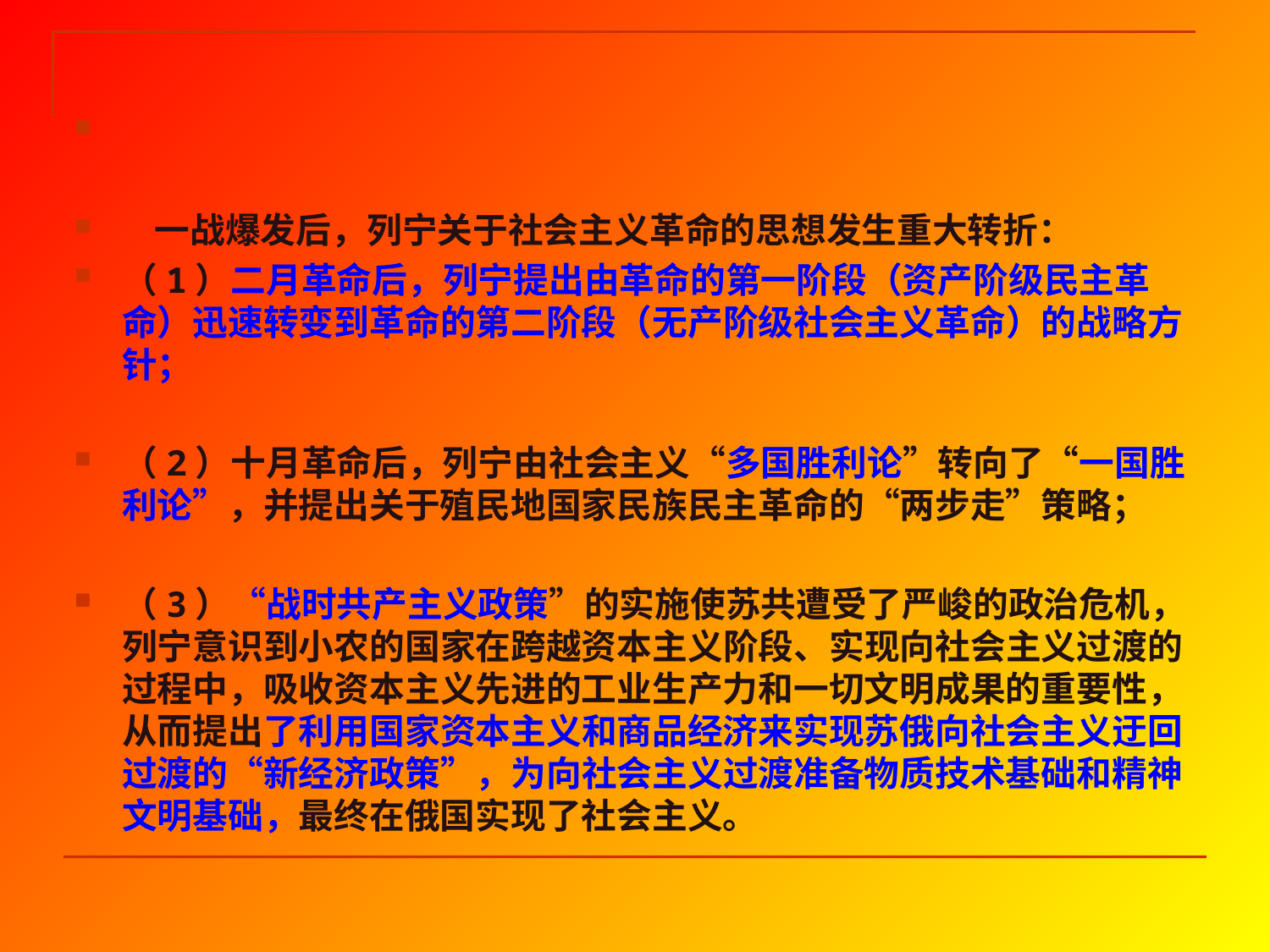

一战爆发后，列宁关于社会主义革命的思想发生重大转折：
（1）二月革命后，列宁提出由革命的第一阶段（资产阶级民主革命）迅速转变到革命的第二阶段（无产阶级社会主义革命）的战略方针；

（2）十月革命后，列宁由社会主义“多国胜利论”转向了“一国胜利论”，并提出关于殖民地国家民族民主革命的“两步走”策略；

（3）“战时共产主义政策”的实施使苏共遭受了严峻的政治危机，列宁意识到小农的国家在跨越资本主义阶段、实现向社会主义过渡的过程中，吸收资本主义先进的工业生产力和一切文明成果的重要性，从而提出了利用国家资本主义和商品经济来实现苏俄向社会主义迂回过渡的“新经济政策”，为向社会主义过渡准备物质技术基础和精神文明基础，最终在俄国实现了社会主义。